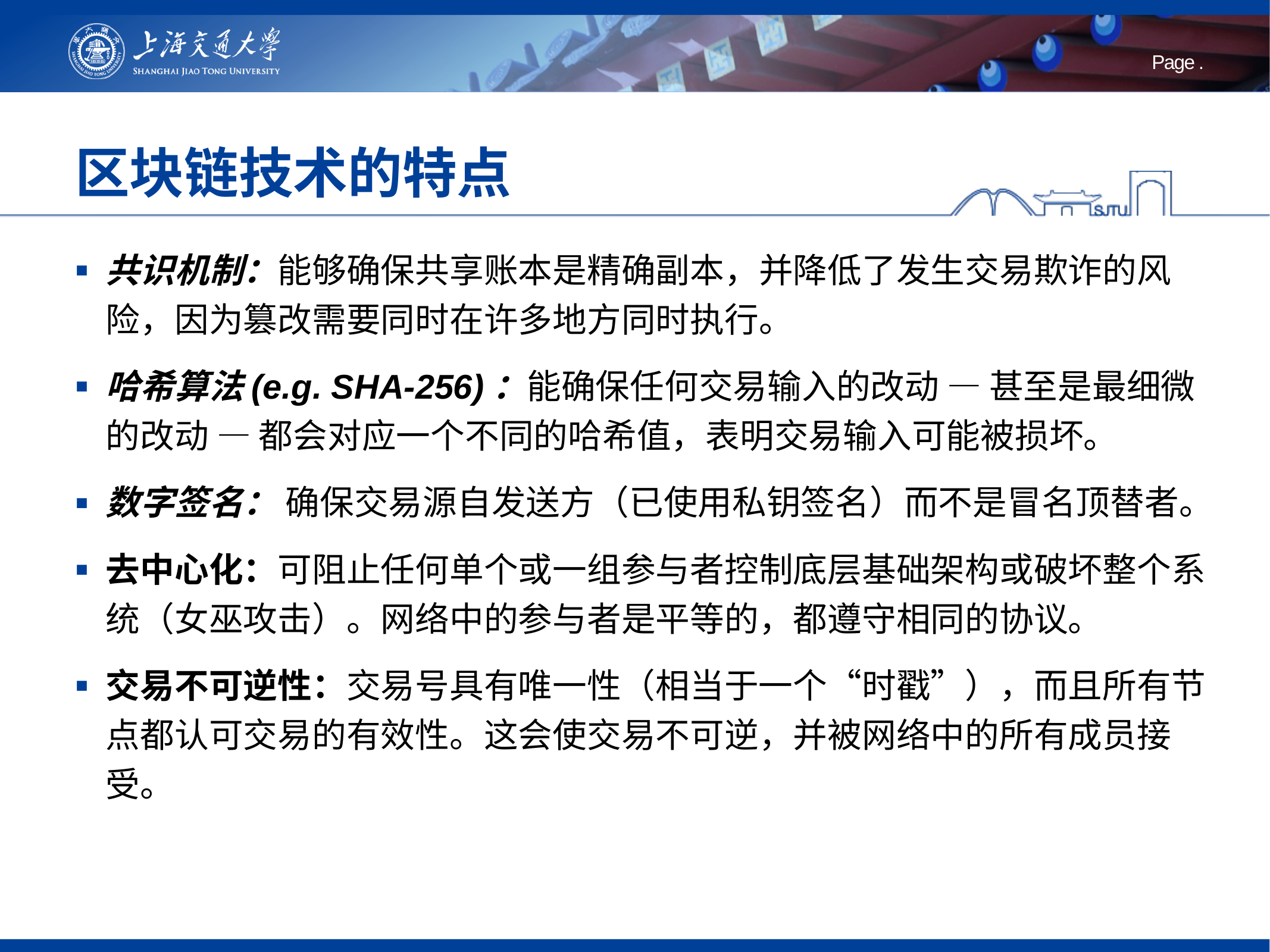

34
# 区块链技术的特点
共识机制：能够确保共享账本是精确副本，并降低了发生交易欺诈的风险，因为篡改需要同时在许多地方同时执行。
哈希算法(e.g. SHA-256)：能确保任何交易输入的改动 — 甚至是最细微的改动 — 都会对应一个不同的哈希值，表明交易输入可能被损坏。
数字签名： 确保交易源自发送方（已使用私钥签名）而不是冒名顶替者。
去中心化：可阻止任何单个或一组参与者控制底层基础架构或破坏整个系统（女巫攻击）。网络中的参与者是平等的，都遵守相同的协议。
交易不可逆性：交易号具有唯一性（相当于一个“时戳”），而且所有节点都认可交易的有效性。这会使交易不可逆，并被网络中的所有成员接受。